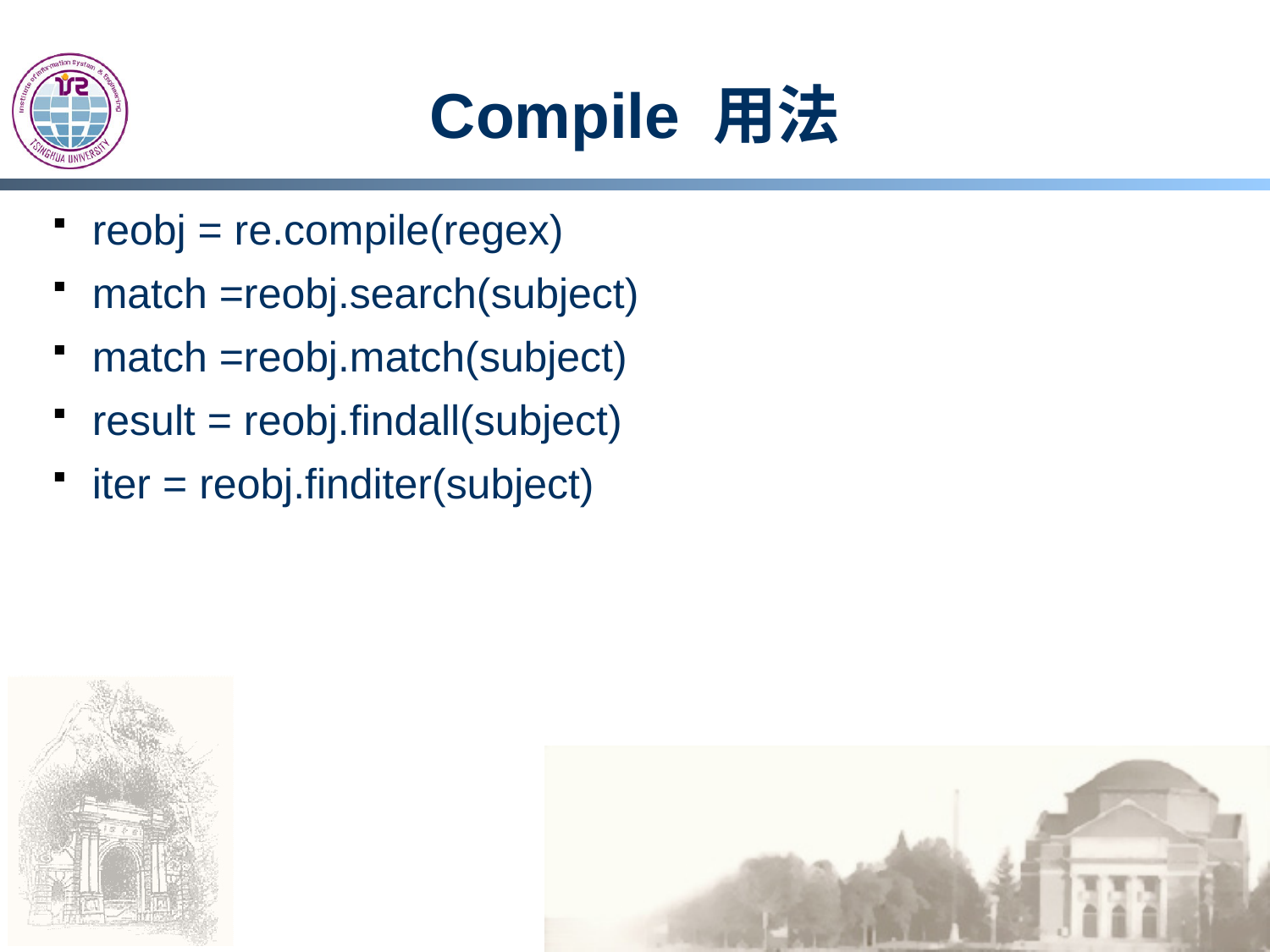

# Compile 用法
reobj = re.compile(regex)
match =reobj.search(subject)
match =reobj.match(subject)
result = reobj.findall(subject)
iter = reobj.finditer(subject)